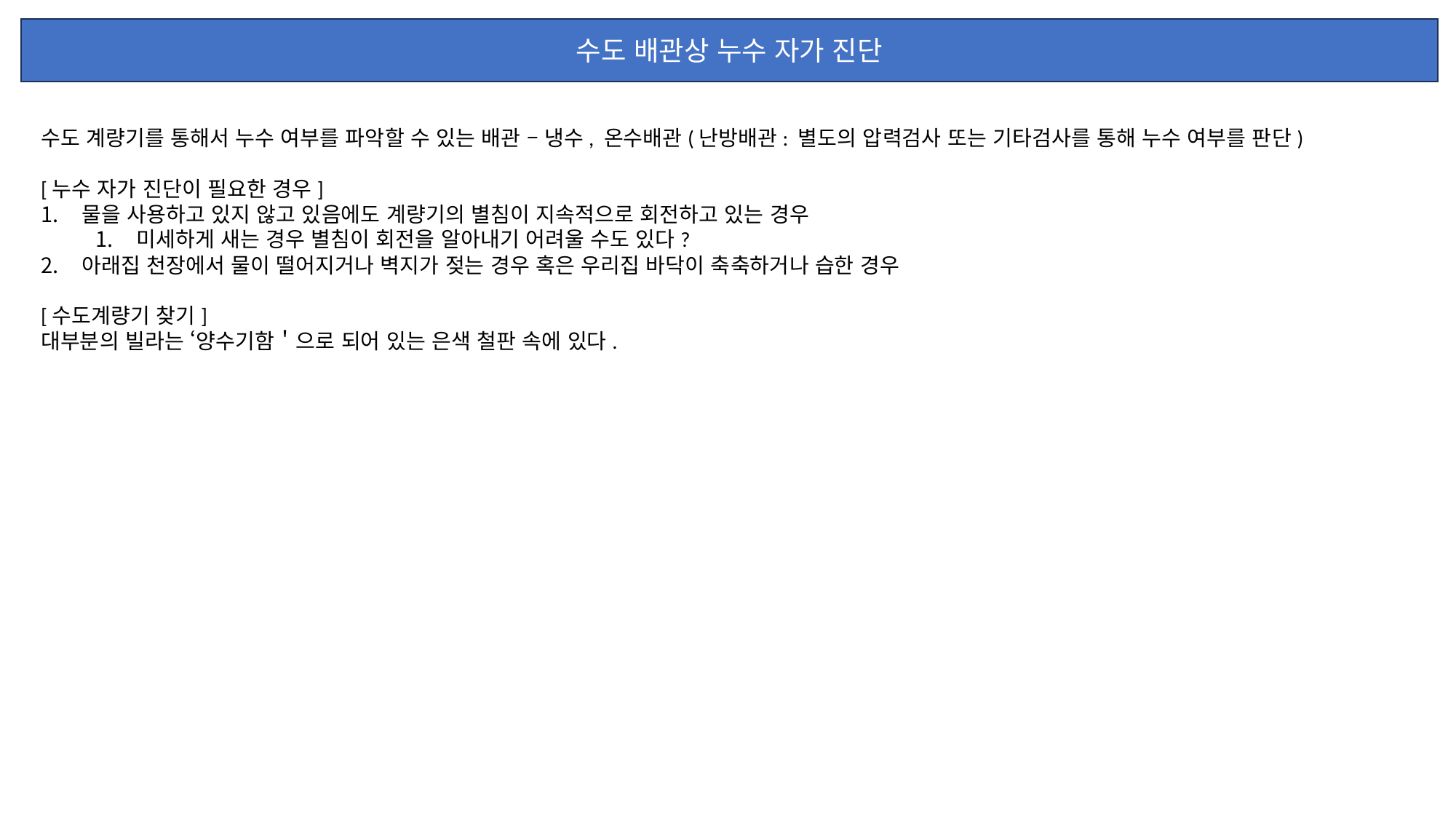

수도 배관상 누수 자가 진단
수도 계량기를 통해서 누수 여부를 파악할 수 있는 배관 – 냉수, 온수배관(난방배관: 별도의 압력검사 또는 기타검사를 통해 누수 여부를 판단)

[누수 자가 진단이 필요한 경우]
물을 사용하고 있지 않고 있음에도 계량기의 별침이 지속적으로 회전하고 있는 경우
미세하게 새는 경우 별침이 회전을 알아내기 어려울 수도 있다?
아래집 천장에서 물이 떨어지거나 벽지가 젖는 경우 혹은 우리집 바닥이 축축하거나 습한 경우

[수도계량기 찾기]
대부분의 빌라는 ‘양수기함＇으로 되어 있는 은색 철판 속에 있다.